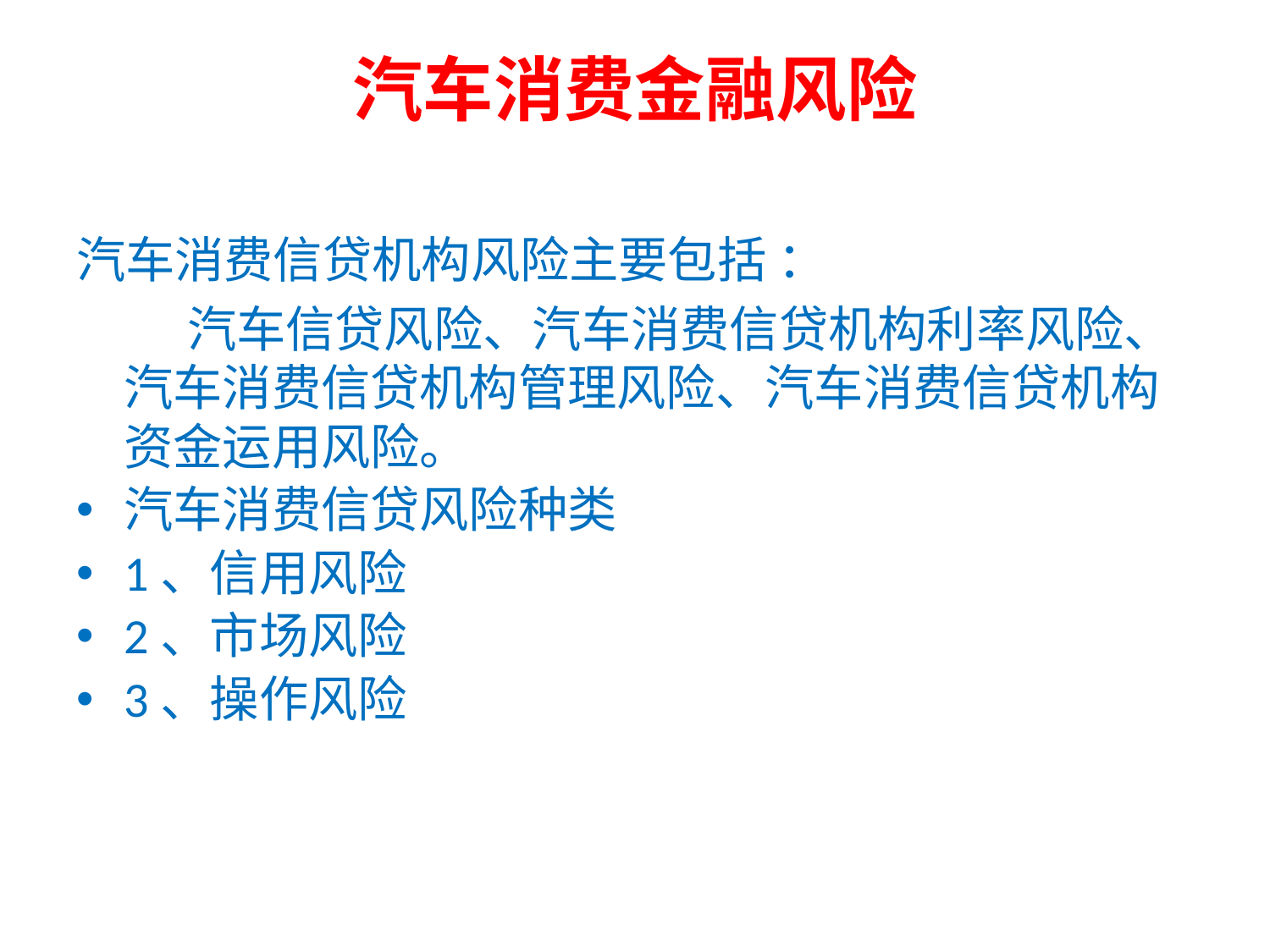

# 汽车消费金融风险
汽车消费信贷机构风险主要包括 ：
         汽车信贷风险、汽车消费信贷机构利率风险、汽车消费信贷机构管理风险、汽车消费信贷机构资金运用风险。
汽车消费信贷风险种类
1、信用风险
2、市场风险
3、操作风险